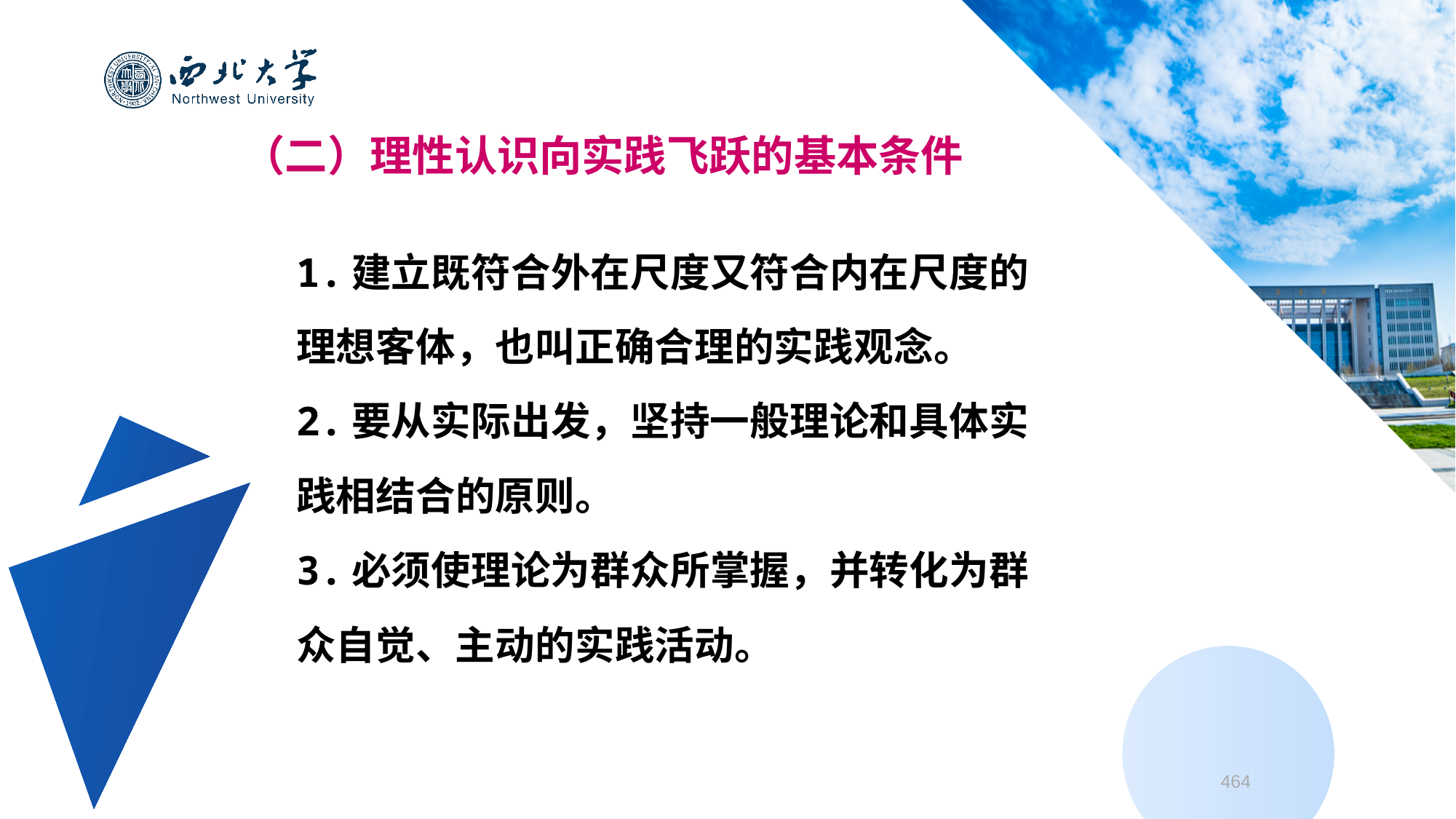

（二）理性认识向实践飞跃的基本条件
1.建立既符合外在尺度又符合内在尺度的
理想客体，也叫正确合理的实践观念。
2.要从实际出发，坚持一般理论和具体实
践相结合的原则。
3.必须使理论为群众所掌握，并转化为群
众自觉、主动的实践活动。
464